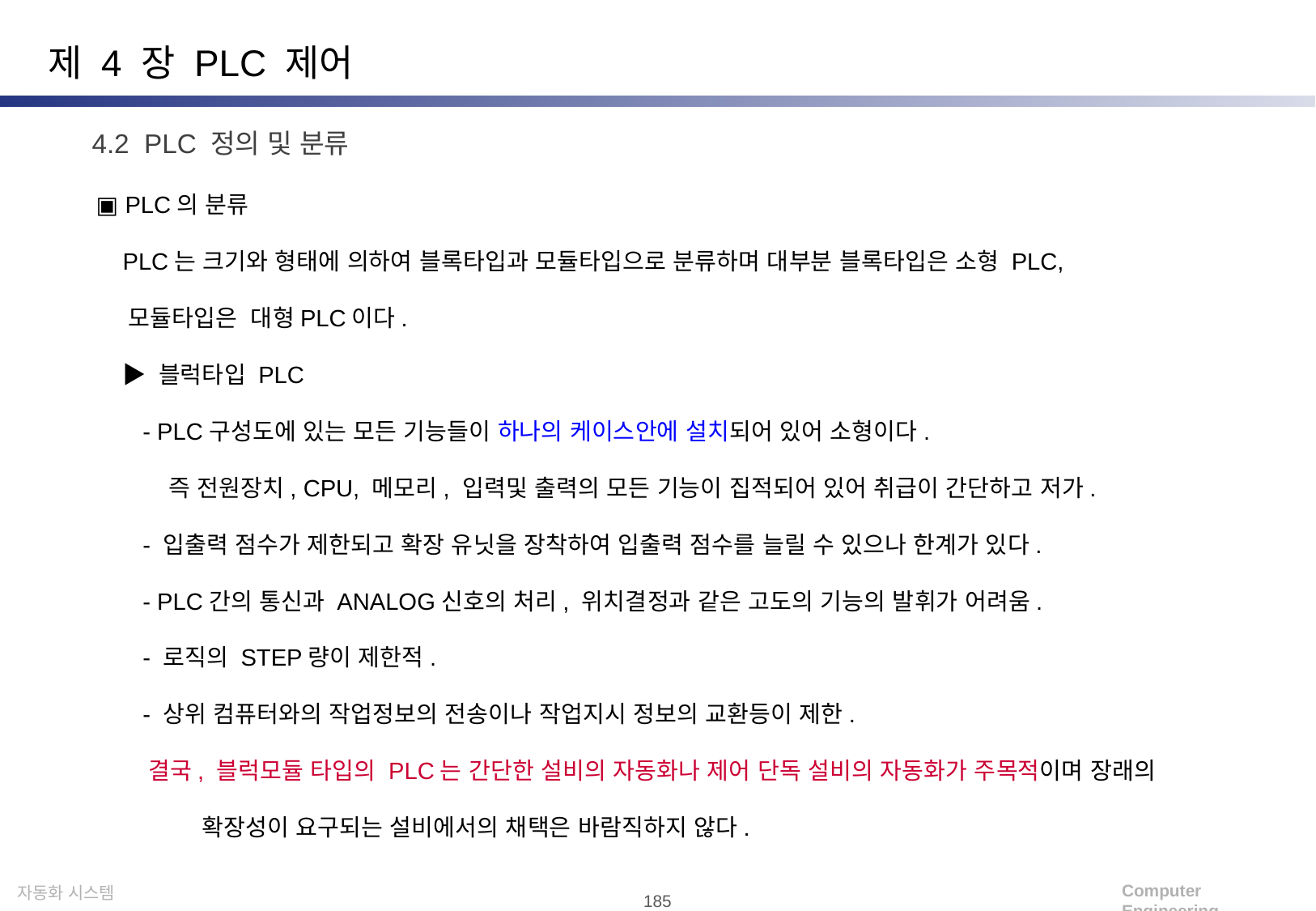

제 4 장 PLC 제어
4.2  PLC 정의 및 분류
▣ PLC의 분류
    PLC는 크기와 형태에 의하여 블록타입과 모듈타입으로 분류하며 대부분 블록타입은 소형 PLC,
    모듈타입은  대형PLC이다.
    ▶ 블럭타입 PLC
       - PLC구성도에 있는 모든 기능들이 하나의 케이스안에 설치되어 있어 소형이다.
          즉 전원장치, CPU, 메모리, 입력및 출력의 모든 기능이 집적되어 있어 취급이 간단하고 저가.
       - 입출력 점수가 제한되고 확장 유닛을 장착하여 입출력 점수를 늘릴 수 있으나 한계가 있다.
       - PLC간의 통신과 ANALOG신호의 처리, 위치결정과 같은 고도의 기능의 발휘가 어려움.
       - 로직의 STEP량이 제한적.
       - 상위 컴퓨터와의 작업정보의 전송이나 작업지시 정보의 교환등이 제한.
       결국, 블럭모듈 타입의 PLC는 간단한 설비의 자동화나 제어 단독 설비의 자동화가 주목적이며 장래의
               확장성이 요구되는 설비에서의 채택은 바람직하지 않다.